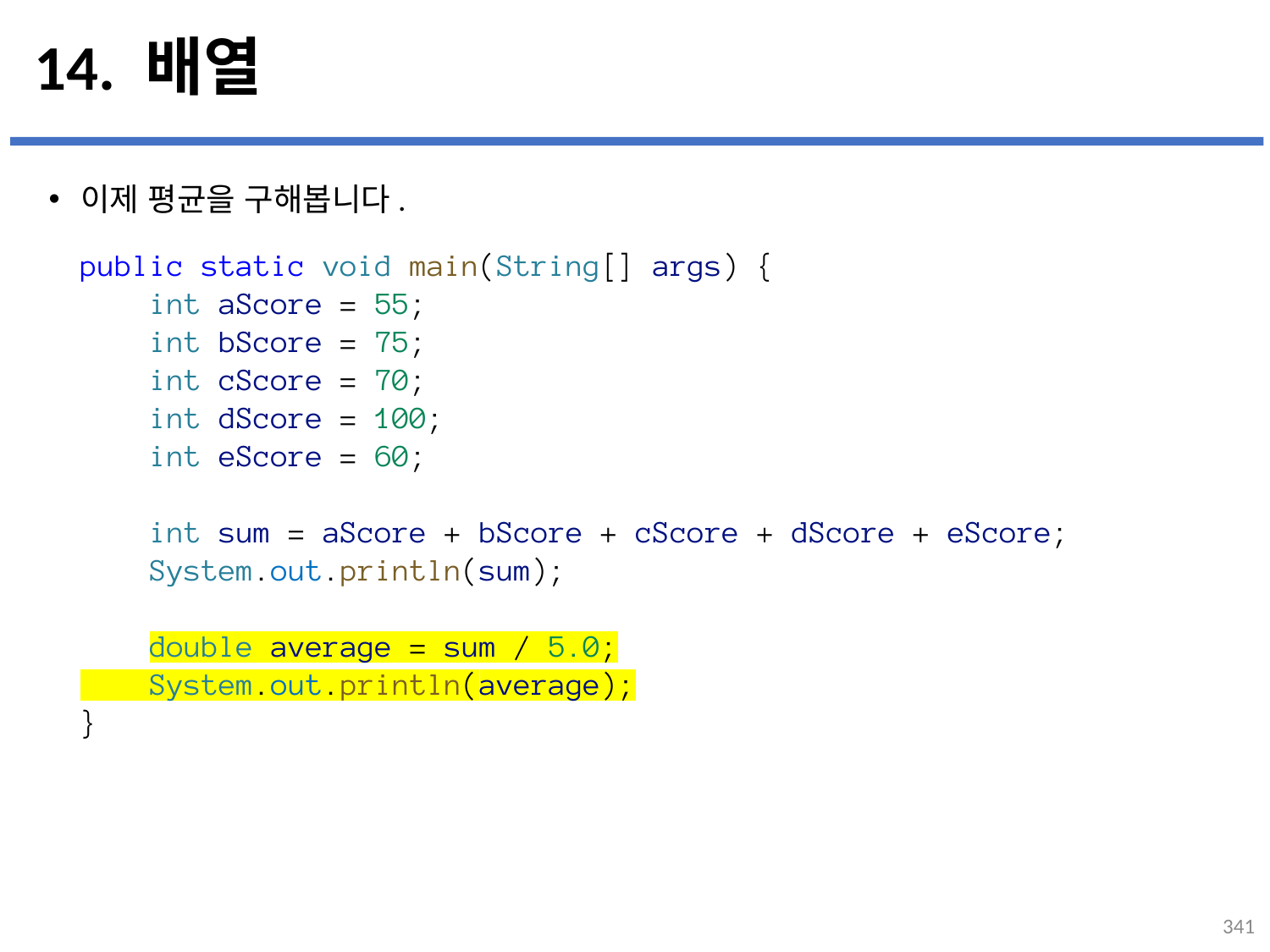

# 14. 배열
이제 평균을 구해봅니다.
...

설명
public static void main(String[] args) {
    int aScore = 55;
    int bScore = 75;
    int cScore = 70;
    int dScore = 100;
    int eScore = 60;
    int sum = aScore + bScore + cScore + dScore + eScore;
    System.out.println(sum);
    double average = sum / 5.0;
    System.out.println(average);
}
341